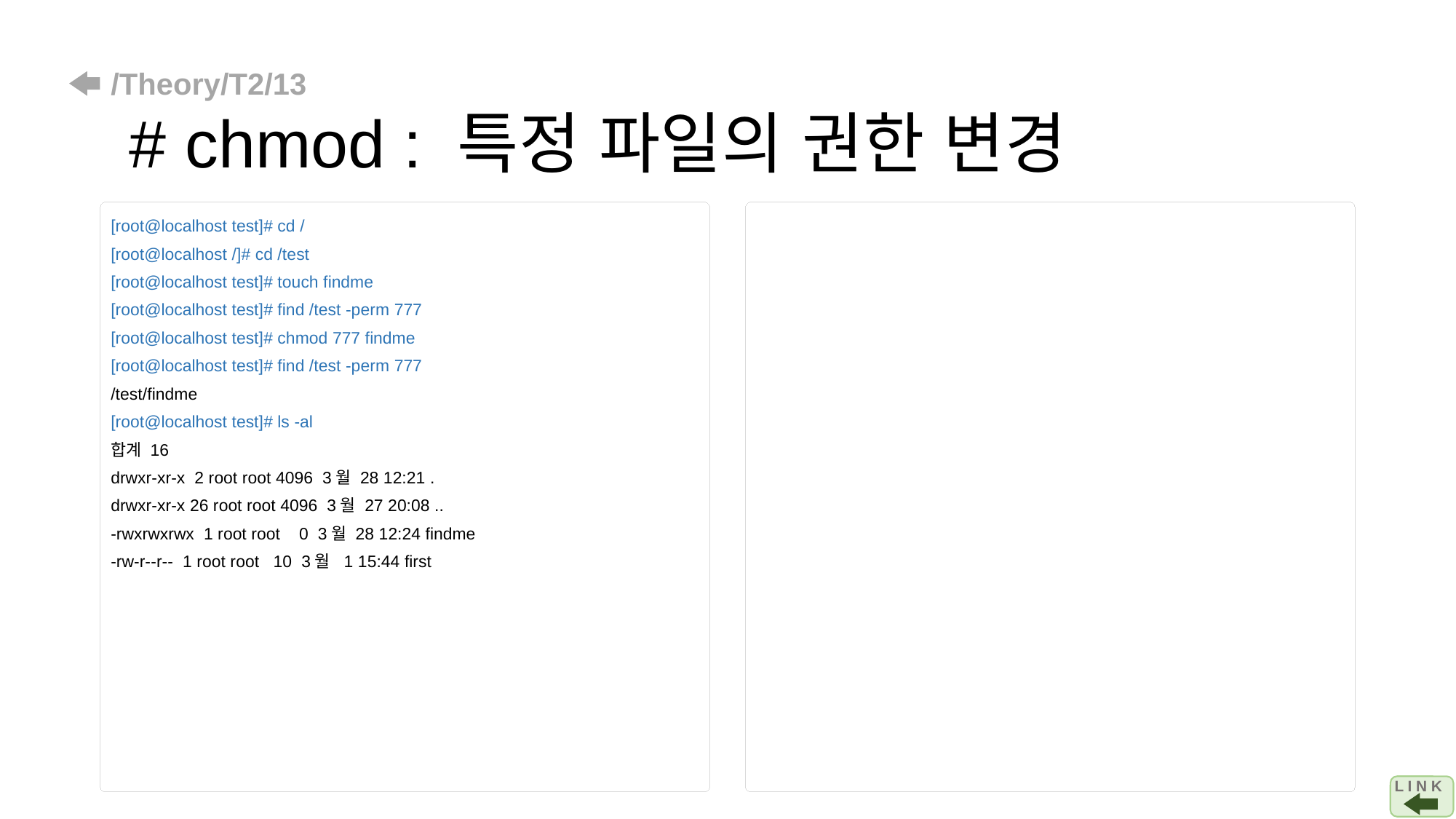

# /Theory/T2/13 # chmod : 특정 파일의 권한 변경

[root@localhost test]# cd /
[root@localhost /]# cd /test
[root@localhost test]# touch findme
[root@localhost test]# find /test -perm 777
[root@localhost test]# chmod 777 findme
[root@localhost test]# find /test -perm 777
/test/findme
[root@localhost test]# ls -al
합계 16
drwxr-xr-x  2 root root 4096  3월 28 12:21 .
drwxr-xr-x 26 root root 4096  3월 27 20:08 ..
-rwxrwxrwx  1 root root    0  3월 28 12:24 findme
-rw-r--r--  1 root root   10  3월  1 15:44 first

L I N K